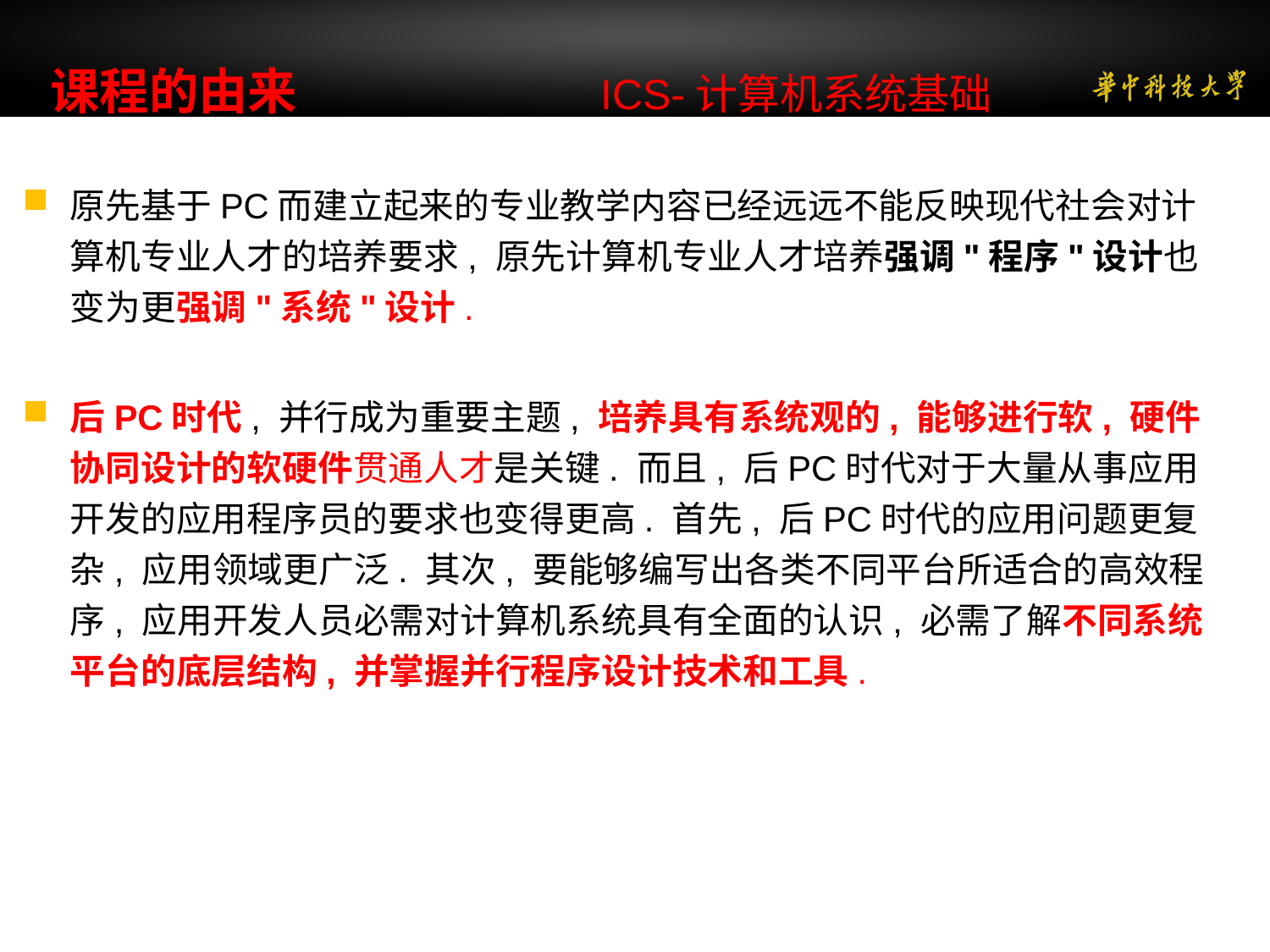

# 课程的由来                          ICS-计算机系统基础
原先基于PC而建立起来的专业教学内容已经远远不能反映现代社会对计算机专业人才的培养要求, 原先计算机专业人才培养强调"程序"设计也变为更强调"系统"设计.

后PC时代, 并行成为重要主题, 培养具有系统观的, 能够进行软, 硬件协同设计的软硬件贯通人才是关键. 而且, 后PC时代对于大量从事应用开发的应用程序员的要求也变得更高. 首先, 后PC时代的应用问题更复杂, 应用领域更广泛. 其次, 要能够编写出各类不同平台所适合的高效程序, 应用开发人员必需对计算机系统具有全面的认识, 必需了解不同系统平台的底层结构, 并掌握并行程序设计技术和工具.